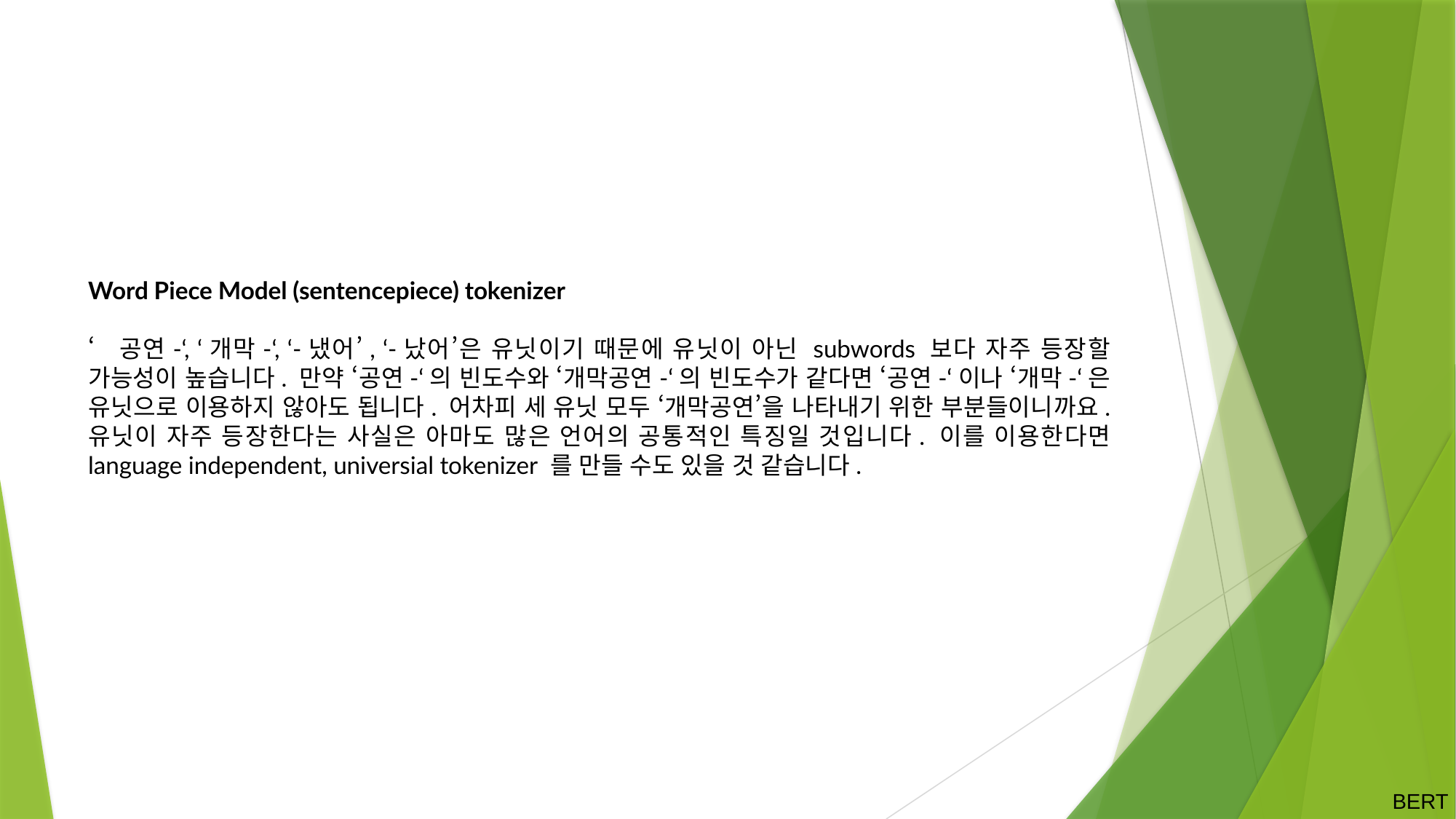

Word Piece Model (sentencepiece) tokenizer

‘공연-‘, ‘개막-‘, ‘-냈어’, ‘-났어’은 유닛이기 때문에 유닛이 아닌 subwords 보다 자주 등장할 가능성이 높습니다. 만약 ‘공연-‘의 빈도수와 ‘개막공연-‘의 빈도수가 같다면 ‘공연-‘이나 ‘개막-‘은 유닛으로 이용하지 않아도 됩니다. 어차피 세 유닛 모두 ‘개막공연’을 나타내기 위한 부분들이니까요. 유닛이 자주 등장한다는 사실은 아마도 많은 언어의 공통적인 특징일 것입니다. 이를 이용한다면 language independent, universial tokenizer 를 만들 수도 있을 것 같습니다.
BERT